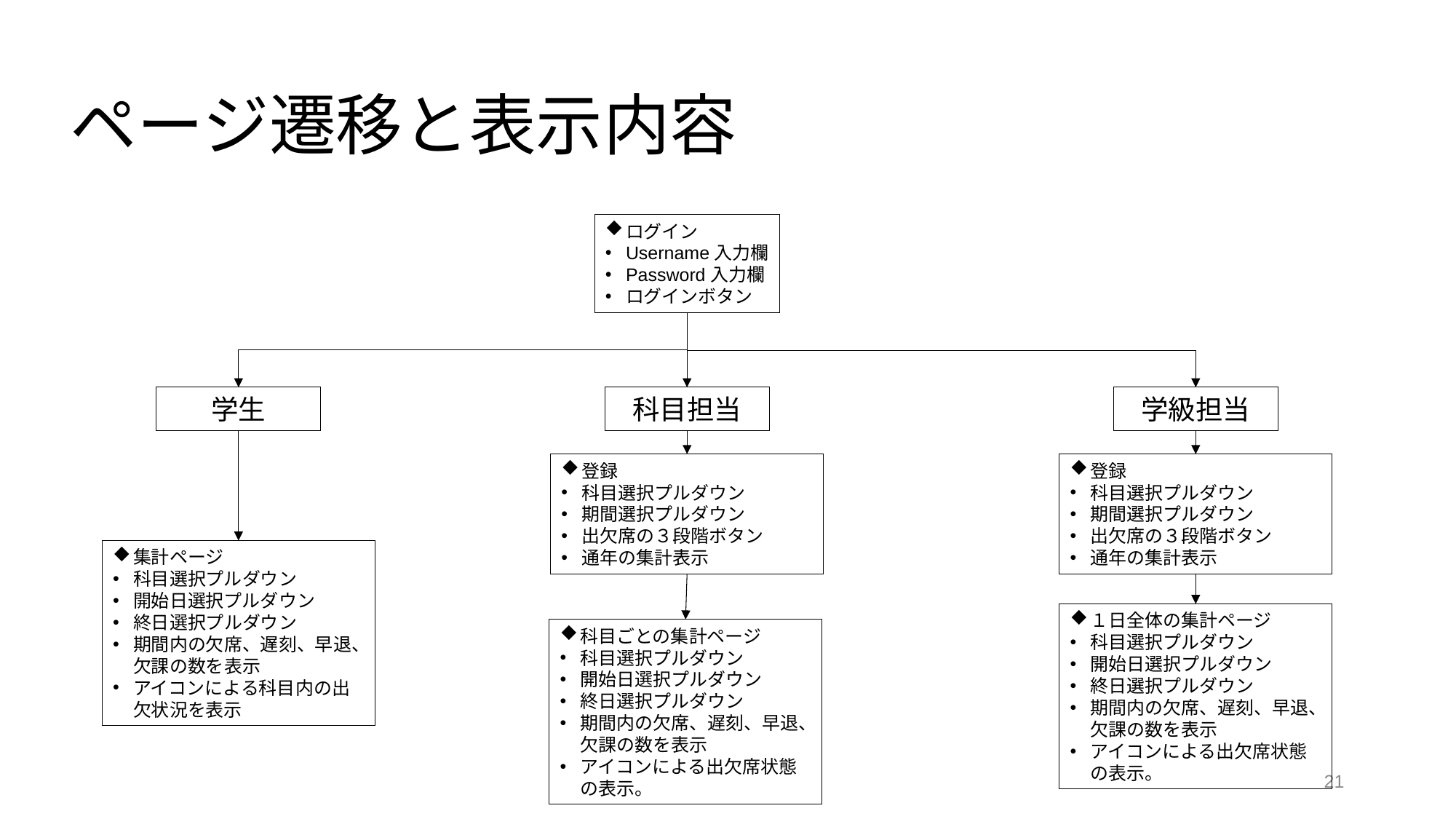

# ページ遷移と表示内容
ログイン
Username入力欄
Password入力欄
ログインボタン
学生
科目担当
学級担当
登録
科目選択プルダウン
期間選択プルダウン
出欠席の３段階ボタン
通年の集計表示
登録
科目選択プルダウン
期間選択プルダウン
出欠席の３段階ボタン
通年の集計表示
集計ページ
科目選択プルダウン
開始日選択プルダウン
終日選択プルダウン
期間内の欠席、遅刻、早退、欠課の数を表示
アイコンによる科目内の出欠状況を表示
１日全体の集計ページ
科目選択プルダウン
開始日選択プルダウン
終日選択プルダウン
期間内の欠席、遅刻、早退、欠課の数を表示
アイコンによる出欠席状態の表示。
科目ごとの集計ページ
科目選択プルダウン
開始日選択プルダウン
終日選択プルダウン
期間内の欠席、遅刻、早退、欠課の数を表示
アイコンによる出欠席状態の表示。
21